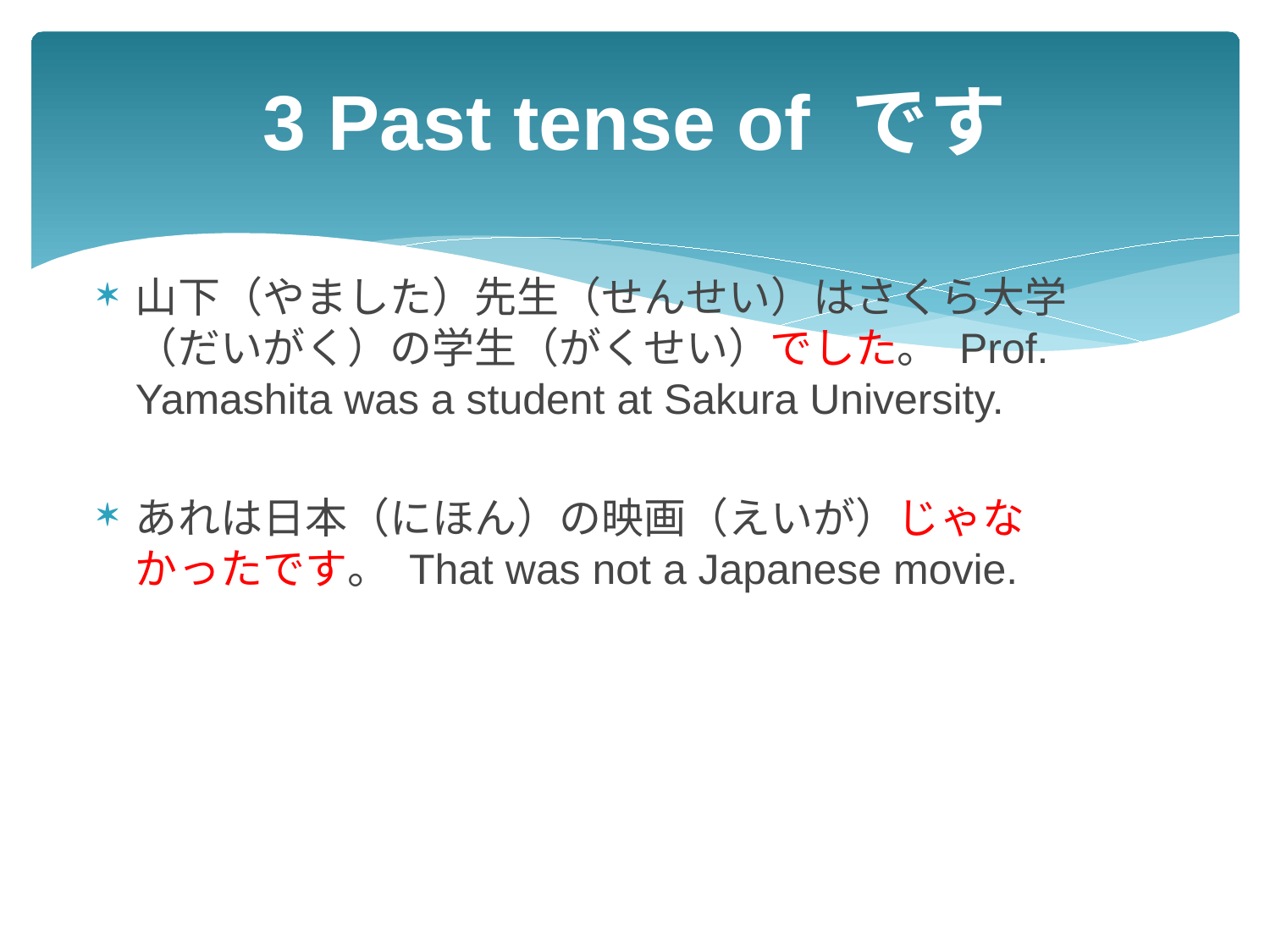

# 3 Past tense of です
山下（やました）先生（せんせい）はさくら大学（だいがく）の学生（がくせい）でした。 Prof. Yamashita was a student at Sakura University.

あれは日本（にほん）の映画（えいが）じゃなかったです。 That was not a Japanese movie.